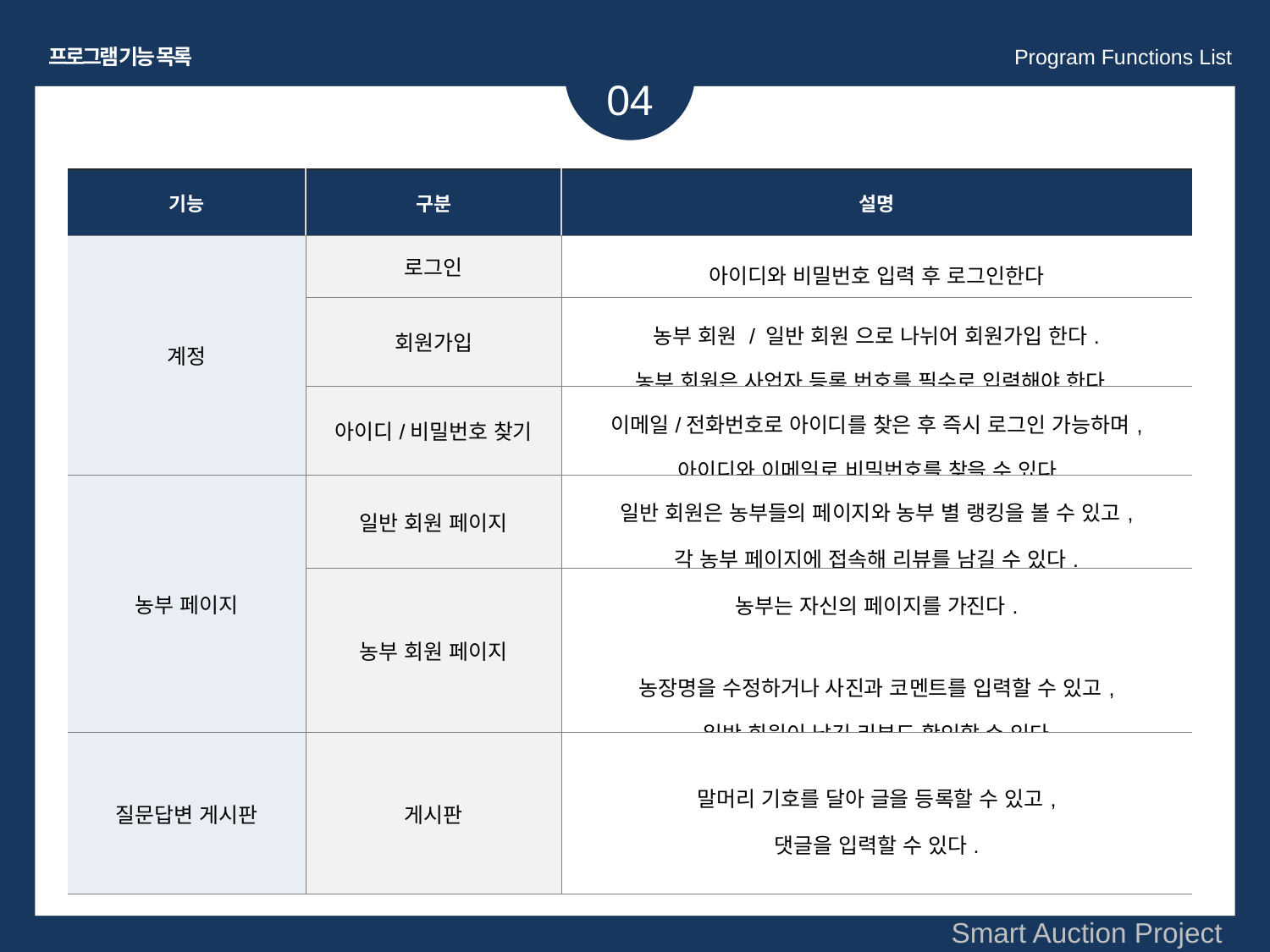

프로그램 기능 목록
Program Functions List
04

| 기능 | 구분 | 설명 |
| --- | --- | --- |
| 계정 | 로그인 | 아이디와 비밀번호 입력 후 로그인한다 |
|  | 회원가입 | 농부 회원 / 일반 회원 으로 나뉘어 회원가입 한다. 농부 회원은 사업자 등록 번호를 필수로 입력해야 한다. |
|  | 아이디/비밀번호 찾기 | 이메일/전화번호로 아이디를 찾은 후 즉시 로그인 가능하며, 아이디와 이메일로 비밀번호를 찾을 수 있다. |
| 농부 페이지 | 일반 회원 페이지 | 일반 회원은 농부들의 페이지와 농부 별 랭킹을 볼 수 있고, 각 농부 페이지에 접속해 리뷰를 남길 수 있다. |
|  | 농부 회원 페이지 | 농부는 자신의 페이지를 가진다. 농장명을 수정하거나 사진과 코멘트를 입력할 수 있고, 일반 회원이 남긴 리뷰도 확인할 수 있다. |
| 질문답변 게시판 | 게시판 | 말머리 기호를 달아 글을 등록할 수 있고, 댓글을 입력할 수 있다. |
Smart Auction Project